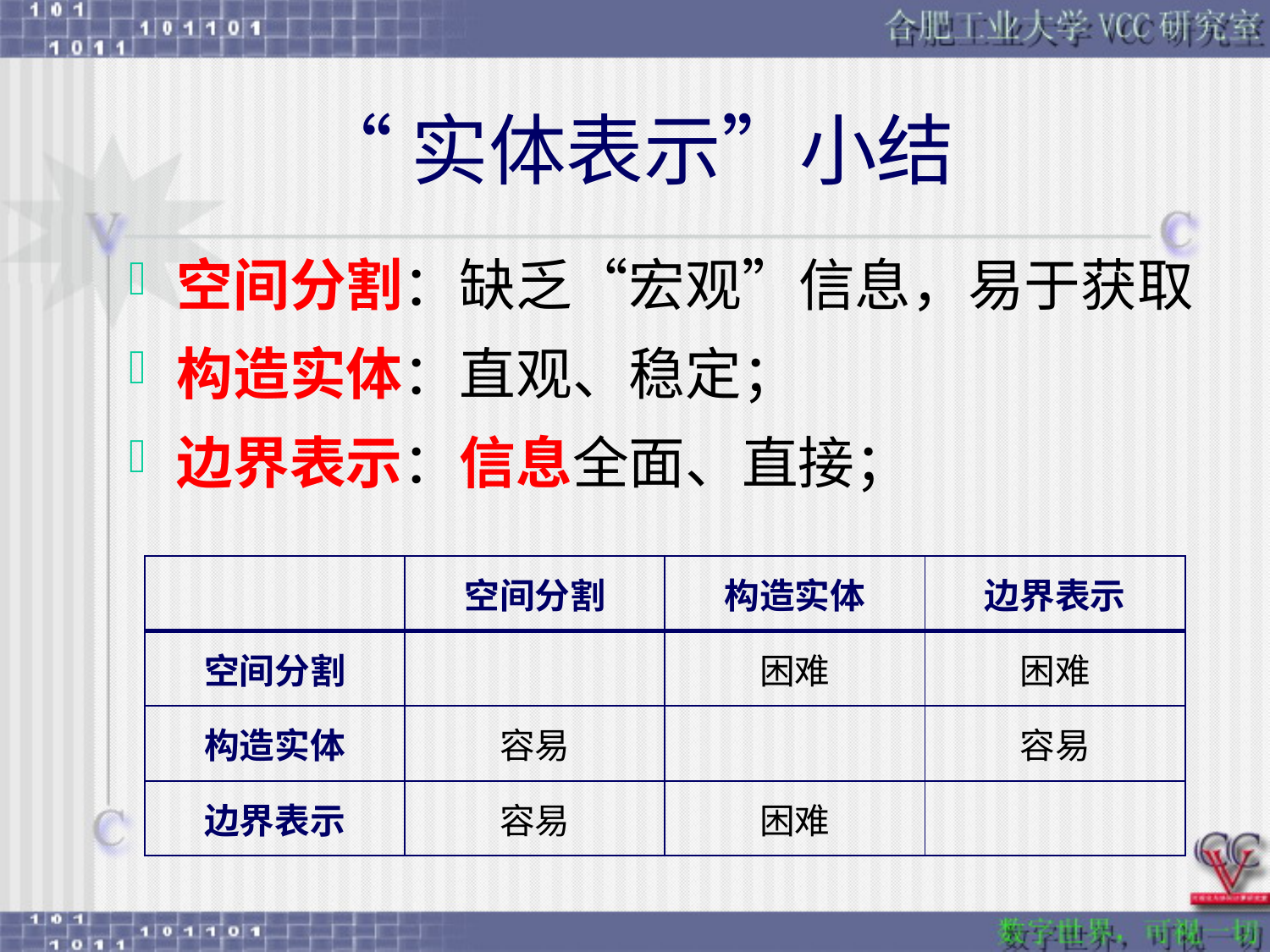

# “实体表示”小结
空间分割：缺乏“宏观”信息，易于获取
构造实体：直观、稳定；
边界表示：信息全面、直接；
|  | 空间分割 | 构造实体 | 边界表示 |
| --- | --- | --- | --- |
| 空间分割 |  | 困难 | 困难 |
| 构造实体 | 容易 |  | 容易 |
| 边界表示 | 容易 | 困难 |  |